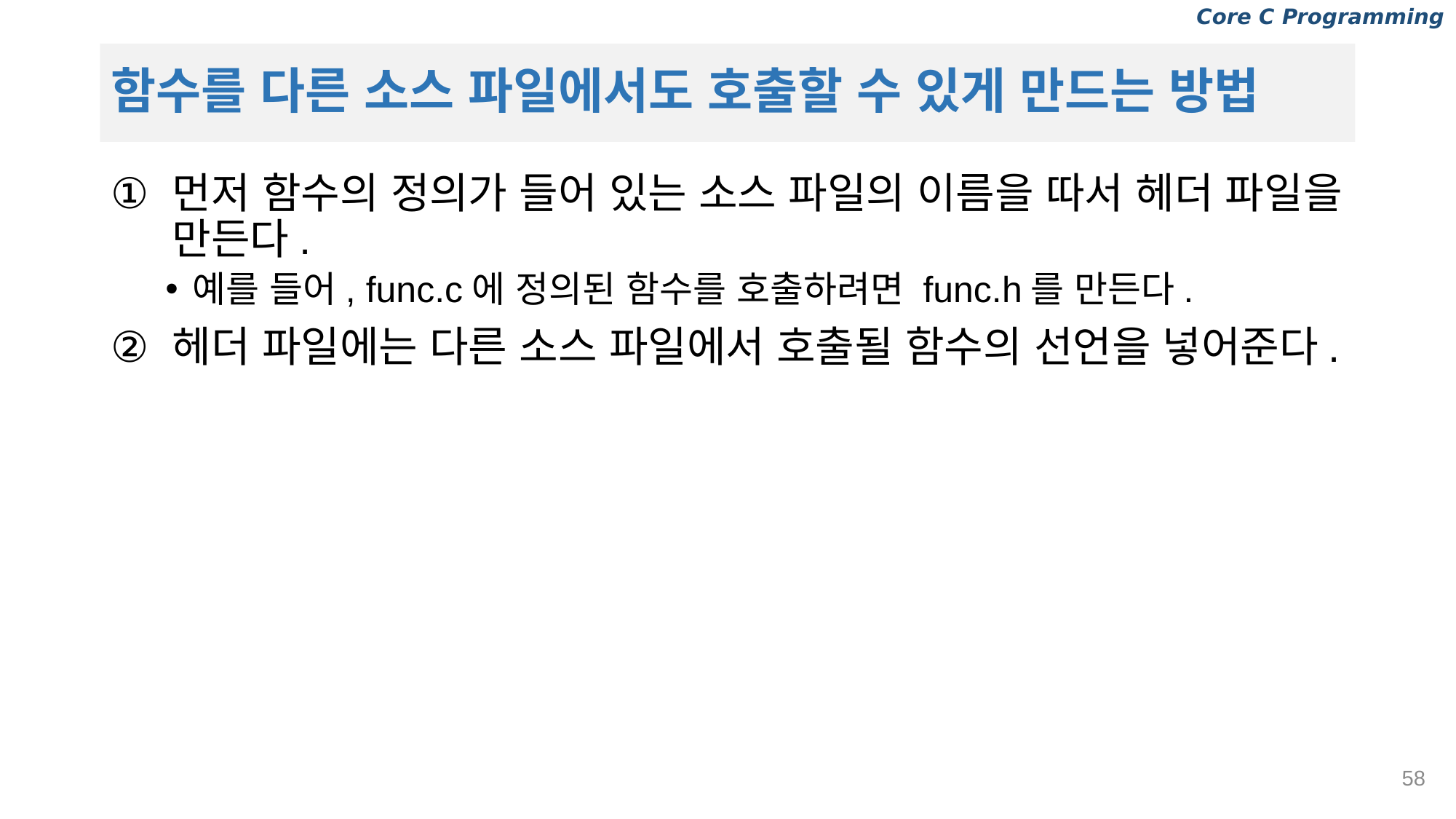

# 함수를 다른 소스 파일에서도 호출할 수 있게 만드는 방법
먼저 함수의 정의가 들어 있는 소스 파일의 이름을 따서 헤더 파일을 만든다.
예를 들어, func.c에 정의된 함수를 호출하려면 func.h를 만든다.
헤더 파일에는 다른 소스 파일에서 호출될 함수의 선언을 넣어준다.
58